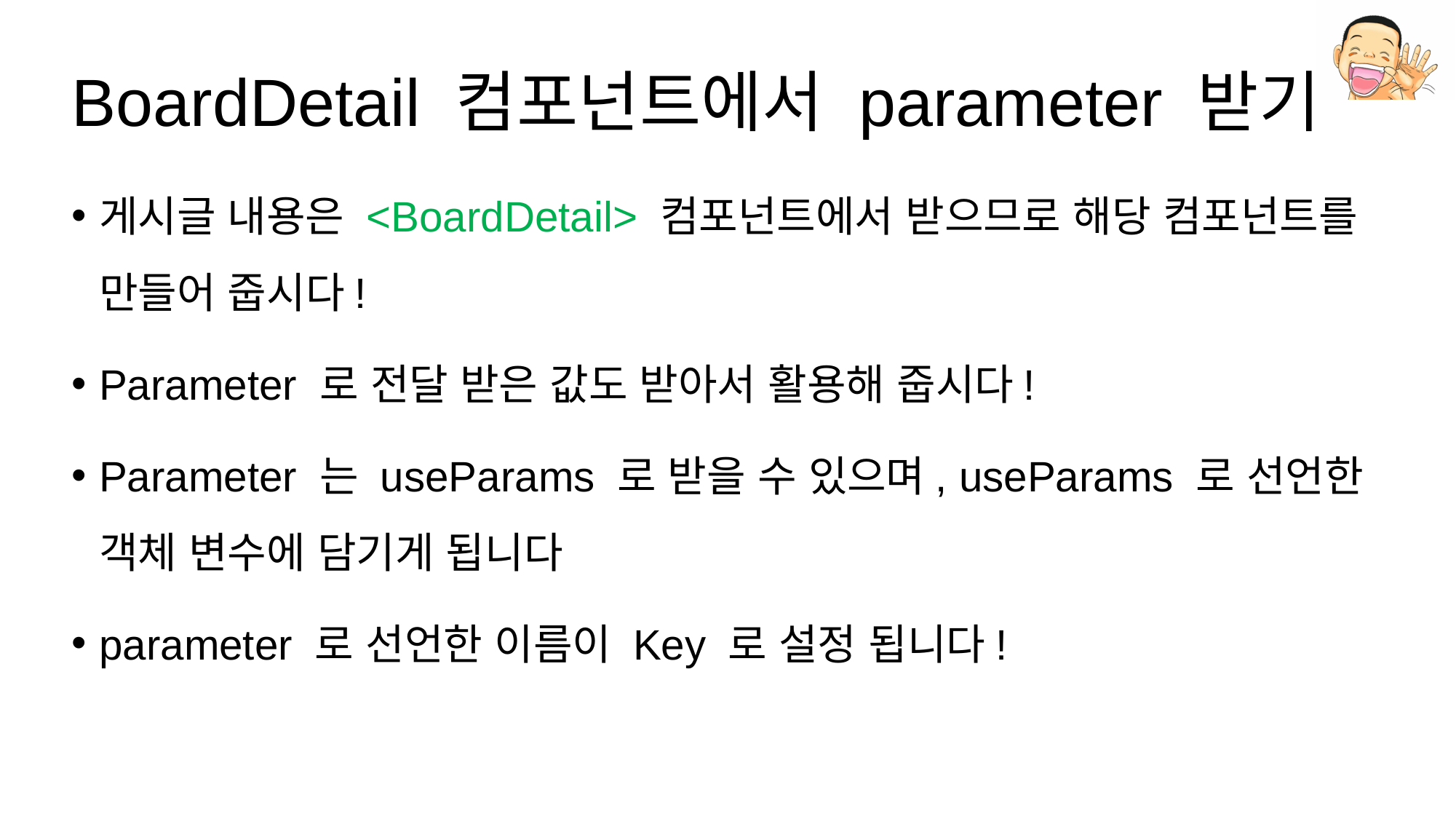

# BoardDetail 컴포넌트에서 parameter 받기
게시글 내용은 <BoardDetail> 컴포넌트에서 받으므로 해당 컴포넌트를 만들어 줍시다!
Parameter 로 전달 받은 값도 받아서 활용해 줍시다!
Parameter 는 useParams 로 받을 수 있으며, useParams 로 선언한 객체 변수에 담기게 됩니다
parameter 로 선언한 이름이 Key 로 설정 됩니다!